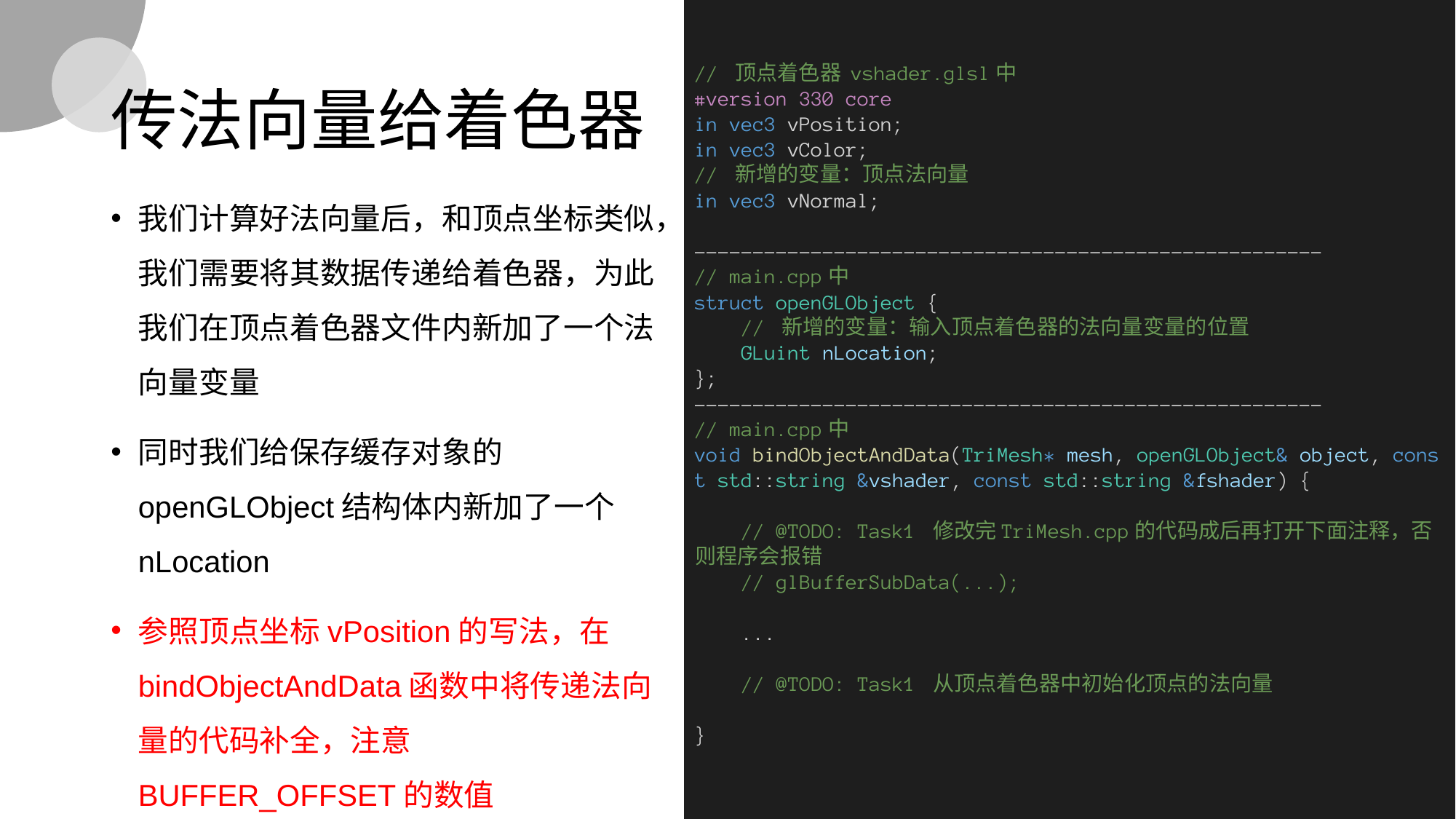

// 顶点着色器 vshader.glsl中
#version 330 core
in vec3 vPosition;
in vec3 vColor;
// 新增的变量：顶点法向量
in vec3 vNormal;

------------------------------------------------------
// main.cpp中
struct openGLObject {
    // 新增的变量：输入顶点着色器的法向量变量的位置
    GLuint nLocation;
};
------------------------------------------------------
// main.cpp中
void bindObjectAndData(TriMesh* mesh, openGLObject& object, const std::string &vshader, const std::string &fshader) {
    // @TODO: Task1 修改完TriMesh.cpp的代码成后再打开下面注释，否则程序会报错
    // glBufferSubData(...);

    ...
    // @TODO: Task1 从顶点着色器中初始化顶点的法向量

}
# 传法向量给着色器
我们计算好法向量后，和顶点坐标类似，我们需要将其数据传递给着色器，为此我们在顶点着色器文件内新加了一个法向量变量
同时我们给保存缓存对象的 openGLObject结构体内新加了一个 nLocation
参照顶点坐标vPosition的写法，在bindObjectAndData函数中将传递法向量的代码补全，注意BUFFER_OFFSET的数值